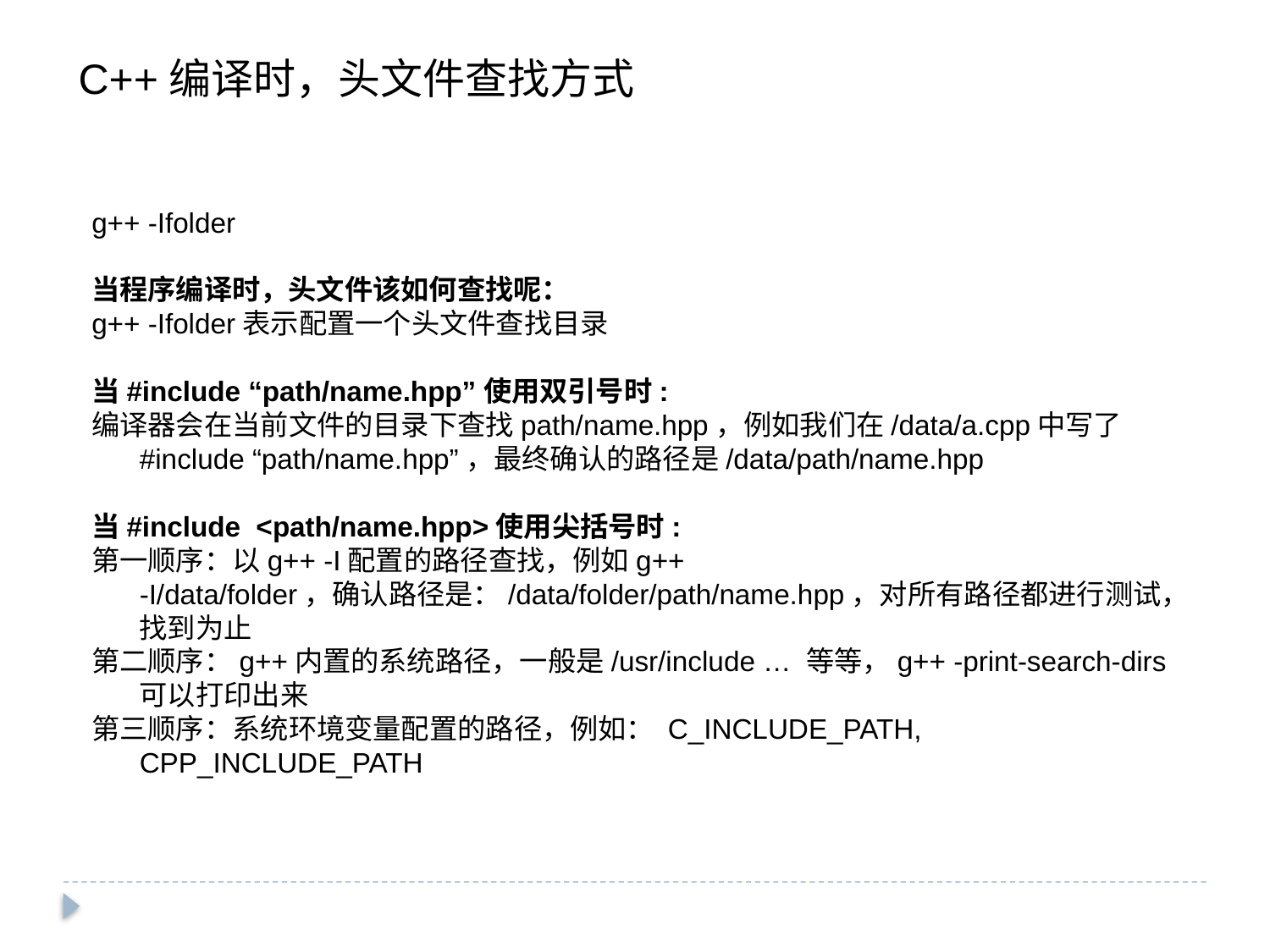

C++编译时，头文件查找方式
g++ -Ifolder

当程序编译时，头文件该如何查找呢：
g++ -Ifolder表示配置一个头文件查找目录

当#include “path/name.hpp”使用双引号时:
编译器会在当前文件的目录下查找path/name.hpp，例如我们在/data/a.cpp中写了#include “path/name.hpp”，最终确认的路径是/data/path/name.hpp

当#include  <path/name.hpp>使用尖括号时:
第一顺序：以g++ -I配置的路径查找，例如g++ -I/data/folder，确认路径是：/data/folder/path/name.hpp，对所有路径都进行测试，找到为止
第二顺序：g++内置的系统路径，一般是/usr/include … 等等，g++ -print-search-dirs可以打印出来
第三顺序：系统环境变量配置的路径，例如： C_INCLUDE_PATH, CPP_INCLUDE_PATH